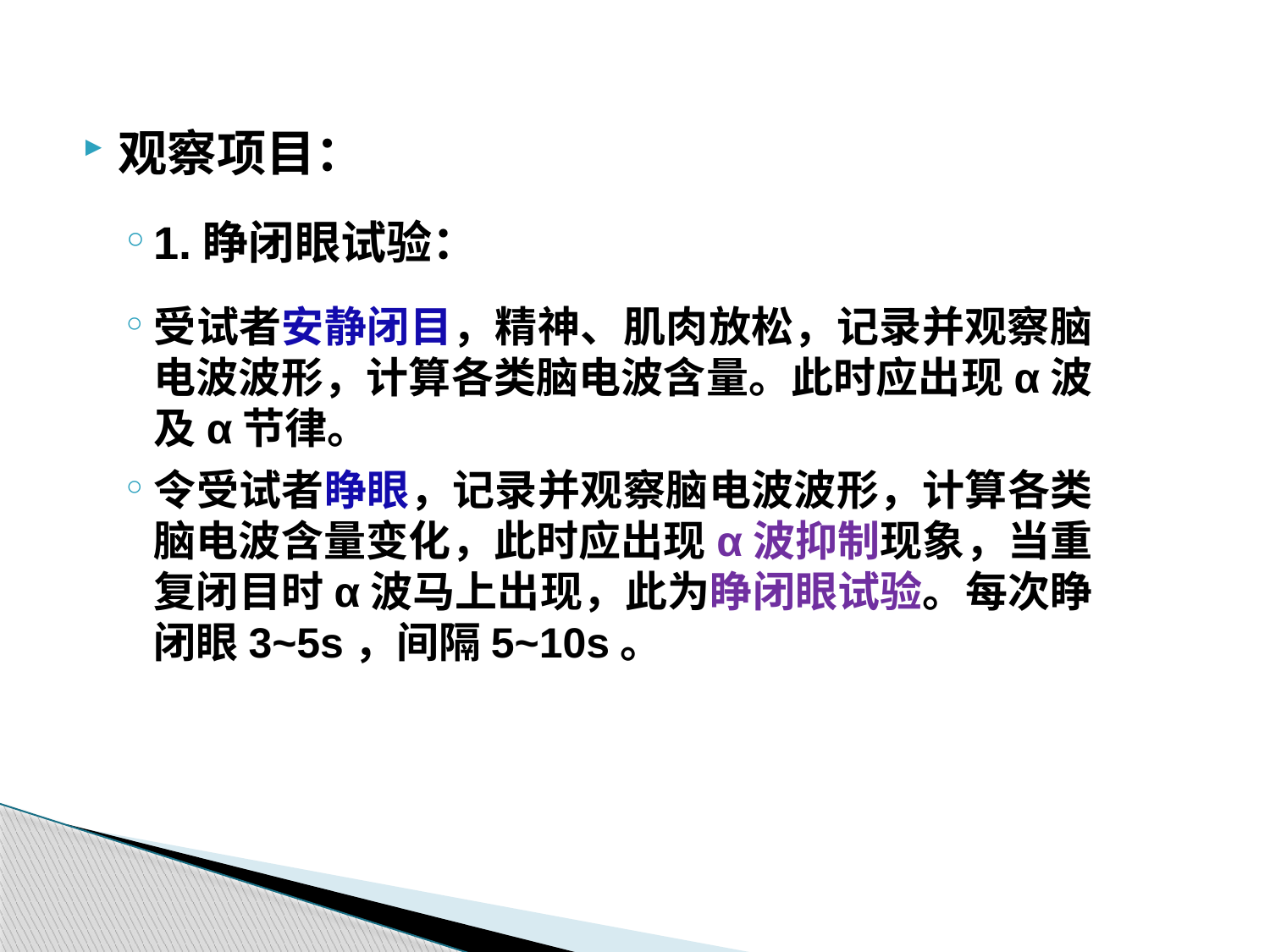

观察项目：
1.睁闭眼试验：
受试者安静闭目，精神、肌肉放松，记录并观察脑电波波形，计算各类脑电波含量。此时应出现α波及α节律。
令受试者睁眼，记录并观察脑电波波形，计算各类脑电波含量变化，此时应出现α波抑制现象，当重复闭目时α波马上出现，此为睁闭眼试验。每次睁闭眼3~5s，间隔5~10s。